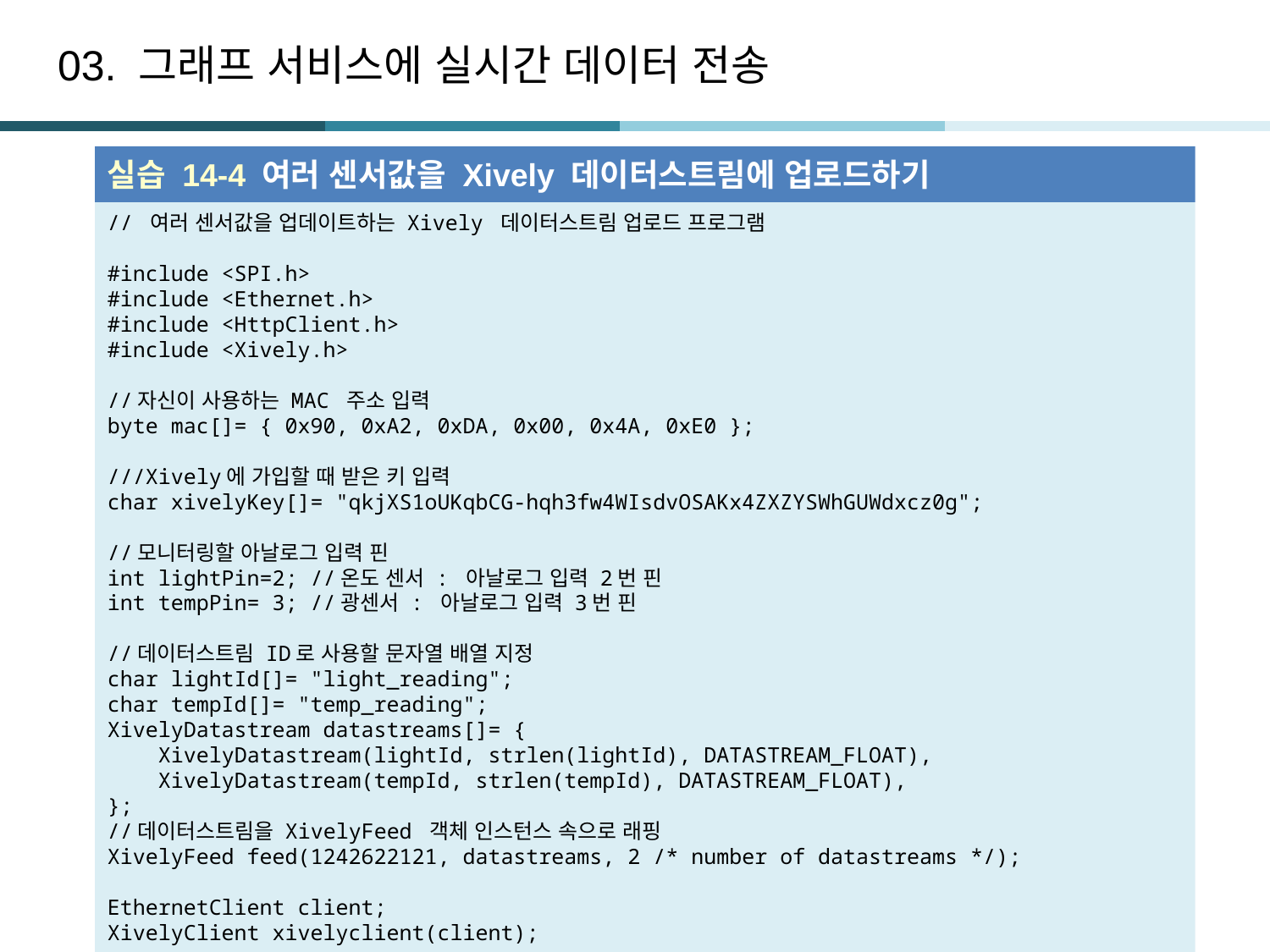

# 03. 그래프 서비스에 실시간 데이터 전송
실습 14-4 여러 센서값을 Xively 데이터스트림에 업로드하기
// 여러 센서값을 업데이트하는 Xively 데이터스트림 업로드 프로그램

#include <SPI.h>
#include <Ethernet.h>
#include <HttpClient.h>
#include <Xively.h>

//자신이 사용하는 MAC 주소 입력
byte mac[]= { 0x90, 0xA2, 0xDA, 0x00, 0x4A, 0xE0 };

///Xively에 가입할 때 받은 키 입력
char xivelyKey[]= "qkjXS1oUKqbCG-hqh3fw4WIsdvOSAKx4ZXZYSWhGUWdxcz0g";

//모니터링할 아날로그 입력 핀
int lightPin=2; //온도 센서 : 아날로그 입력 2번 핀
int tempPin= 3; //광센서 : 아날로그 입력 3번 핀

//데이터스트림 ID로 사용할 문자열 배열 지정
char lightId[]= "light_reading";
char tempId[]= "temp_reading";
XivelyDatastream datastreams[]= {
    XivelyDatastream(lightId, strlen(lightId), DATASTREAM_FLOAT),
    XivelyDatastream(tempId, strlen(tempId), DATASTREAM_FLOAT),
};
//데이터스트림을 XivelyFeed 객체 인스턴스 속으로 래핑
XivelyFeed feed(1242622121, datastreams, 2 /* number of datastreams */);

EthernetClient client;
XivelyClient xivelyclient(client);